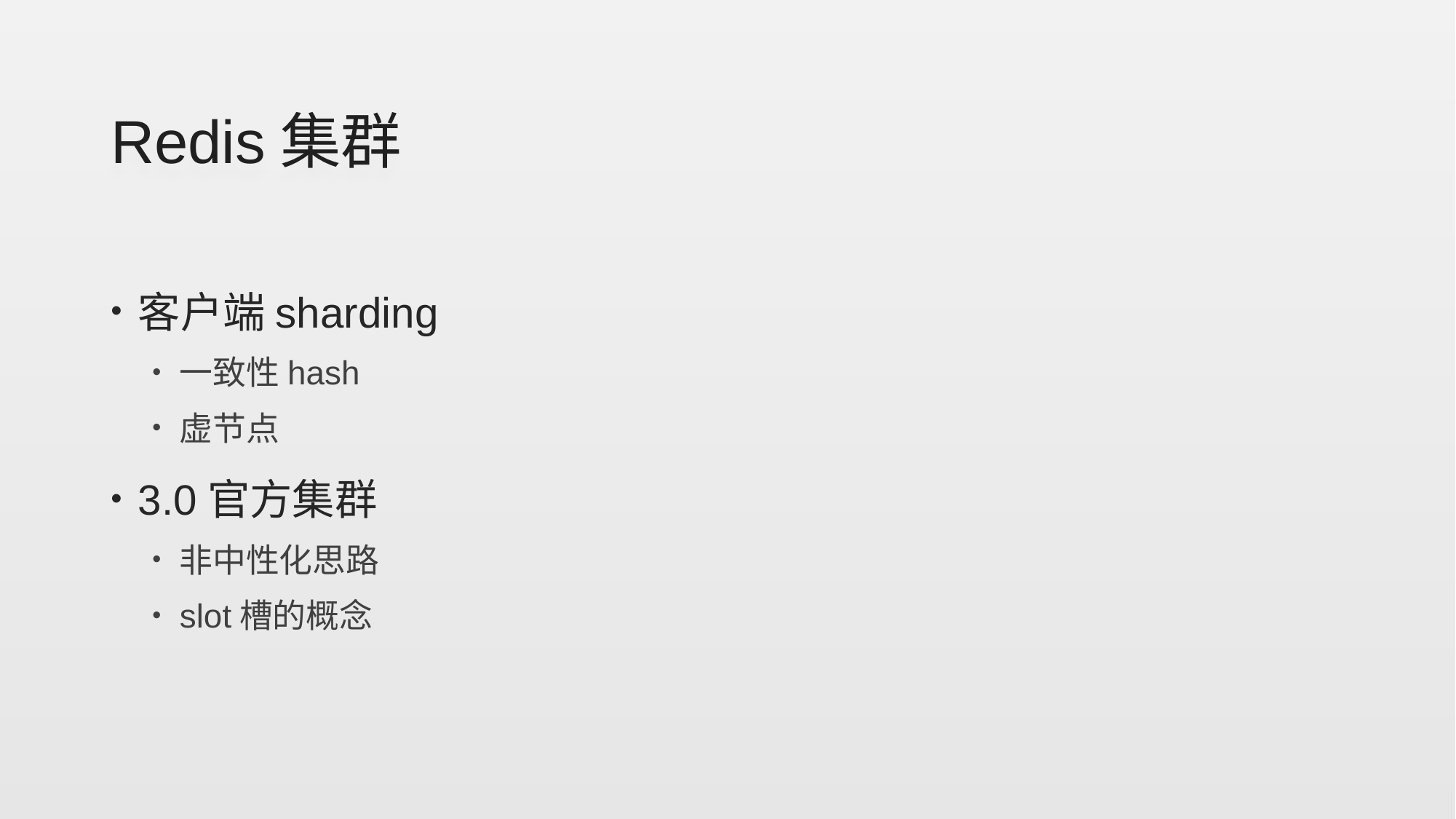

# Redis集群

客户端sharding
一致性hash
虚节点
3.0官方集群
非中性化思路
slot槽的概念